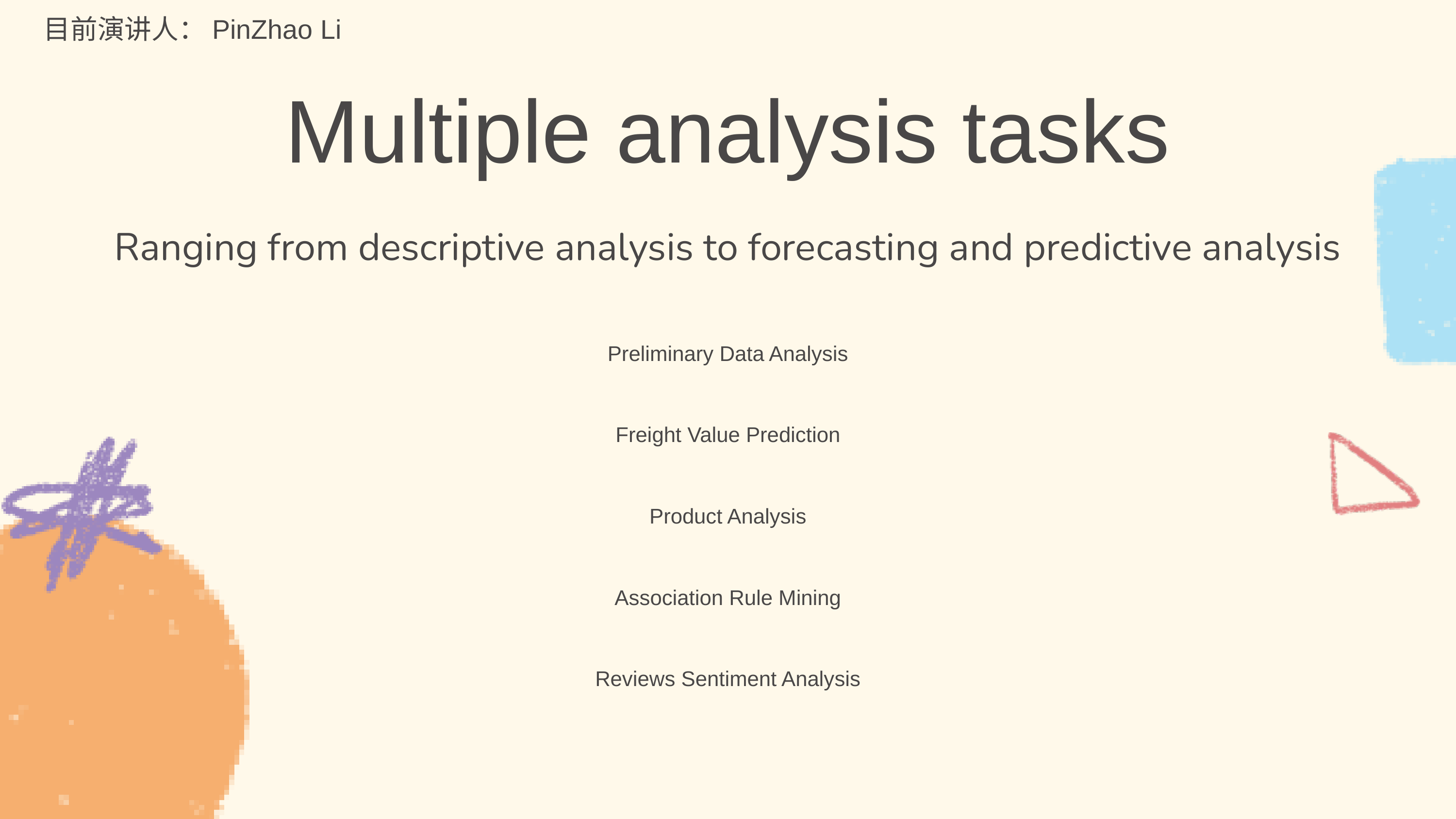

目前演讲人：PinZhao Li
Multiple analysis tasks
Ranging from descriptive analysis to forecasting and predictive analysis

Preliminary Data Analysis
Freight Value Prediction
Product Analysis
Association Rule Mining
Reviews Sentiment Analysis